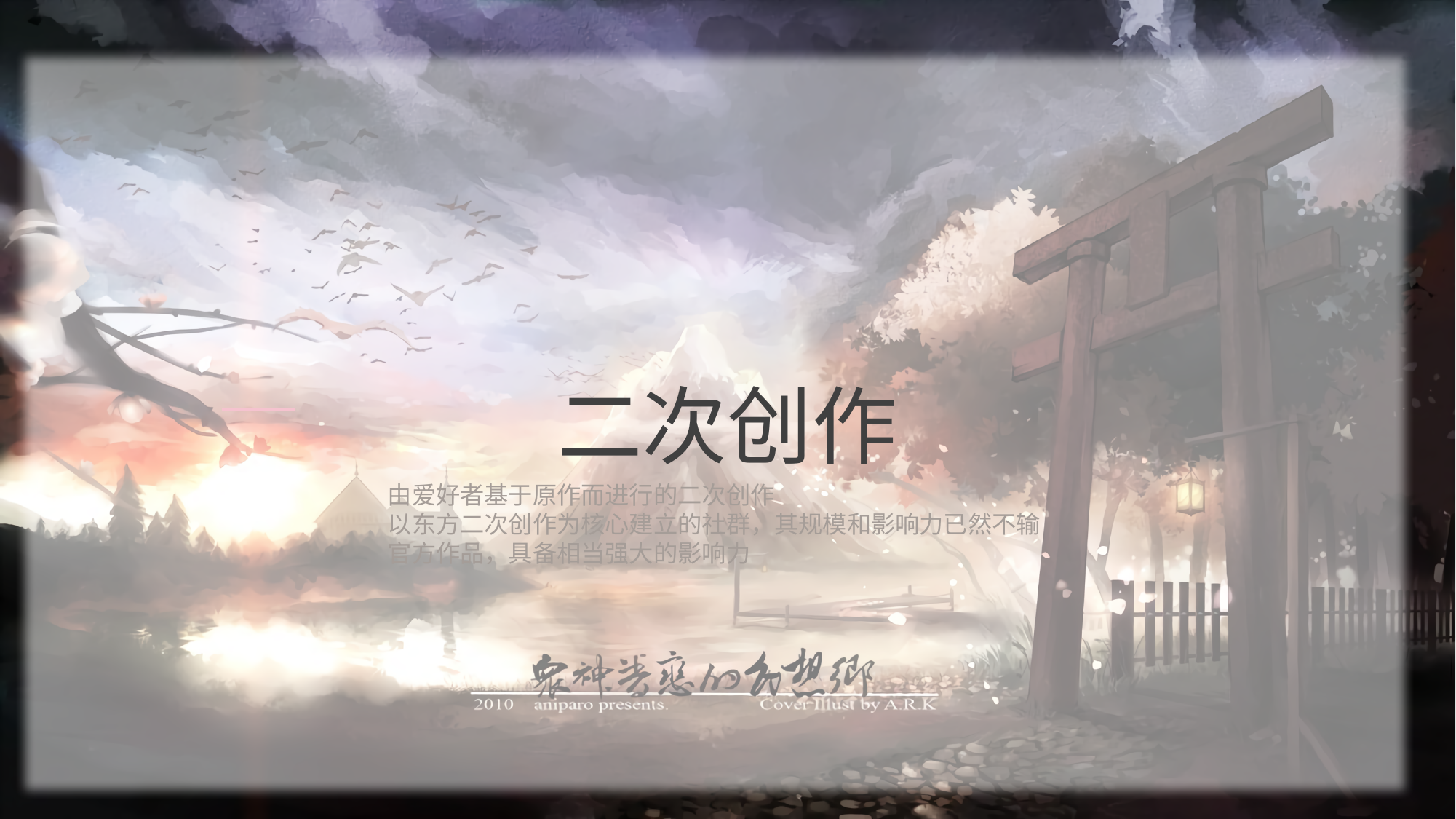

二次创作
由爱好者基于原作而进行的二次创作
以东方二次创作为核心建立的社群，其规模和影响力已然不输官方作品，具备相当强大的影响力